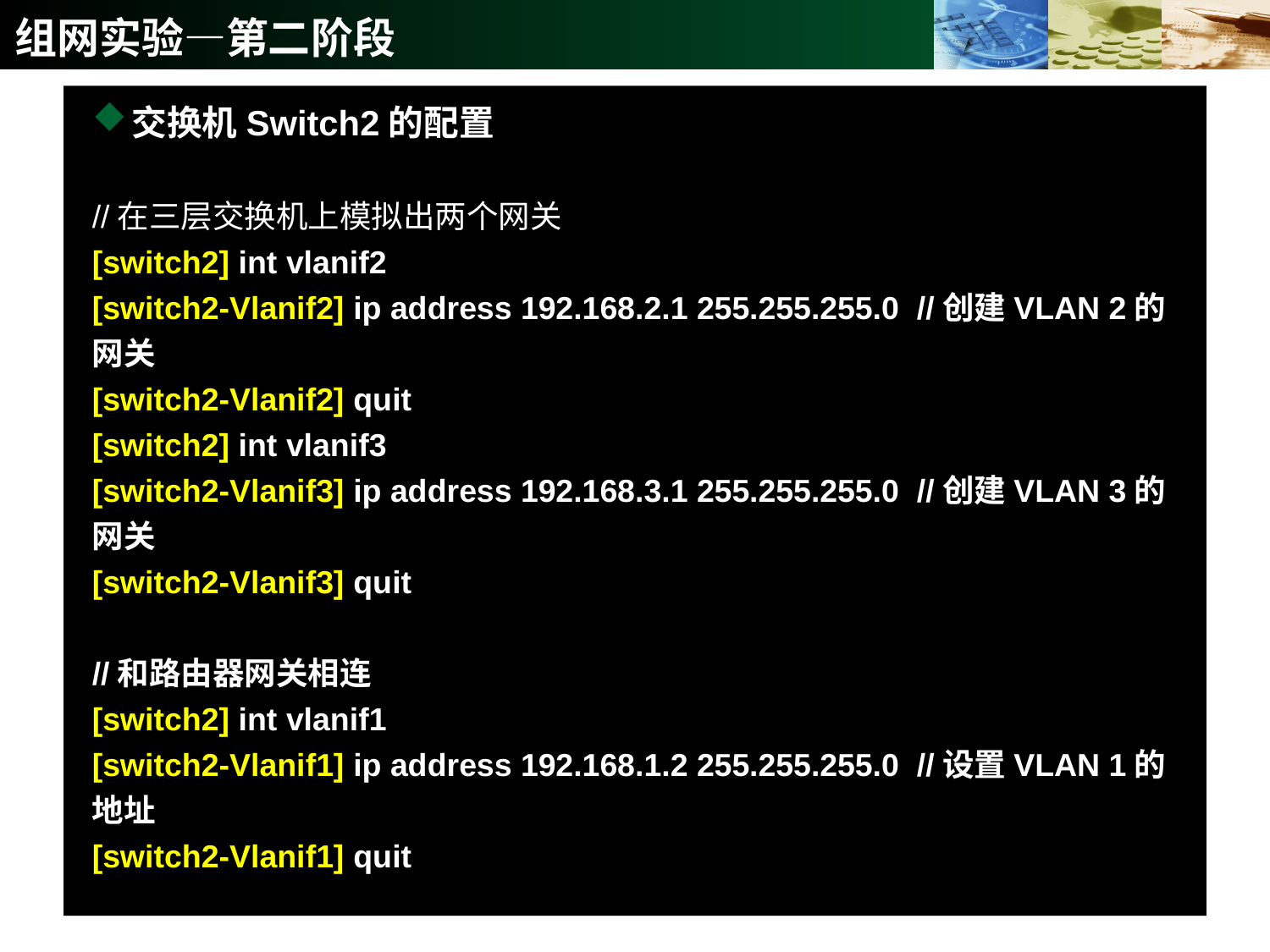

# 组网实验—第二阶段
交换机Switch2的配置

//在三层交换机上模拟出两个网关
[switch2] int vlanif2
[switch2-Vlanif2] ip address 192.168.2.1 255.255.255.0  //创建VLAN 2的网关
[switch2-Vlanif2] quit
[switch2] int vlanif3
[switch2-Vlanif3] ip address 192.168.3.1 255.255.255.0  //创建VLAN 3的网关
[switch2-Vlanif3] quit

//和路由器网关相连
[switch2] int vlanif1
[switch2-Vlanif1] ip address 192.168.1.2 255.255.255.0  //设置VLAN 1的地址
[switch2-Vlanif1] quit

40